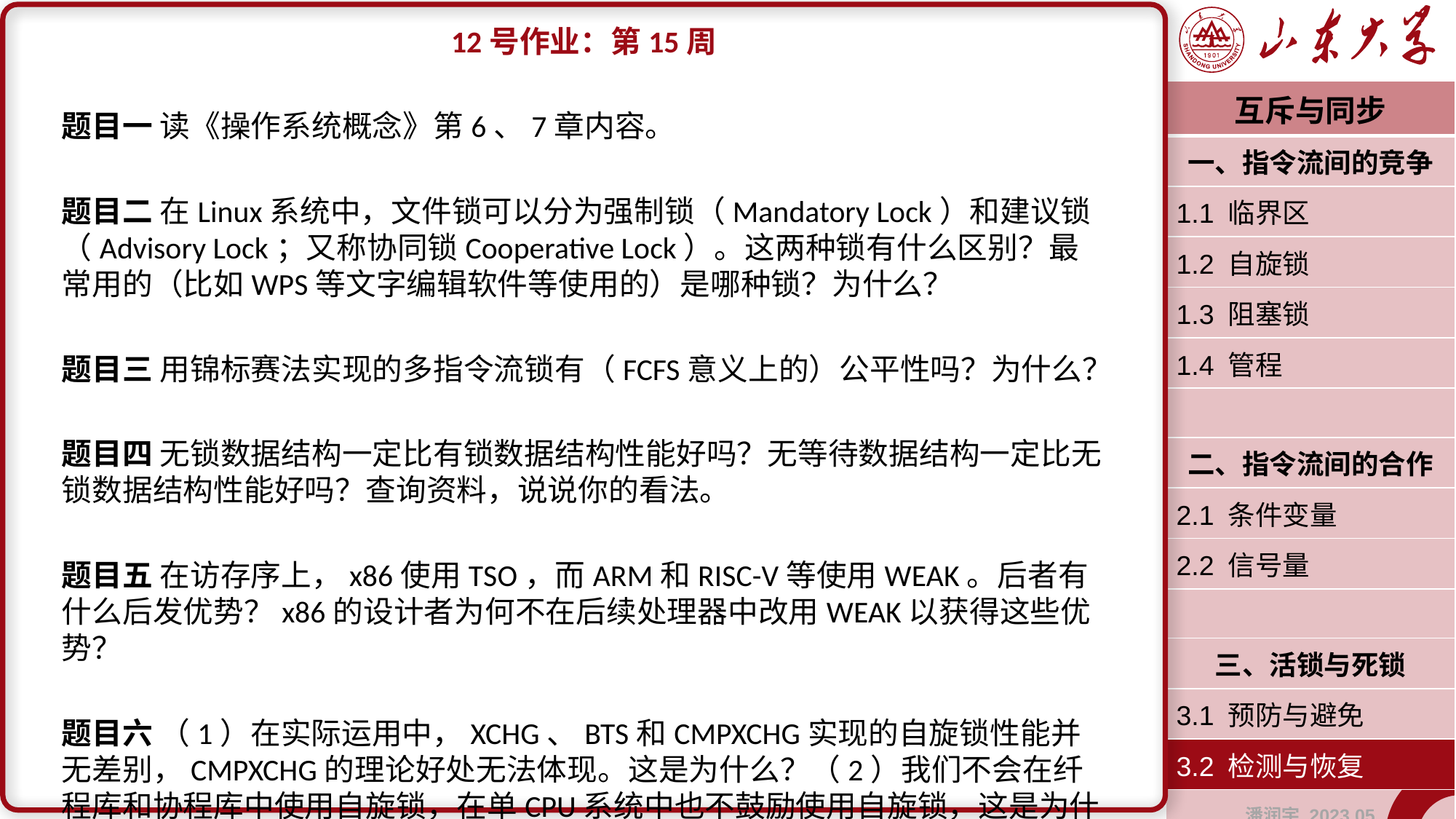

12号作业：第15周

题目一 读《操作系统概念》第6、7章内容。

题目二 在Linux系统中，文件锁可以分为强制锁（Mandatory Lock）和建议锁（Advisory Lock；又称协同锁Cooperative Lock）。这两种锁有什么区别？最常用的（比如WPS等文字编辑软件等使用的）是哪种锁？为什么？

题目三 用锦标赛法实现的多指令流锁有（FCFS意义上的）公平性吗？为什么？

题目四 无锁数据结构一定比有锁数据结构性能好吗？无等待数据结构一定比无锁数据结构性能好吗？查询资料，说说你的看法。

题目五 在访存序上，x86使用TSO，而ARM和RISC-V等使用WEAK。后者有什么后发优势？x86的设计者为何不在后续处理器中改用WEAK以获得这些优势？

题目六 （1）在实际运用中，XCHG、BTS和CMPXCHG实现的自旋锁性能并无差别，CMPXCHG的理论好处无法体现。这是为什么？（2）我们不会在纤程库和协程库中使用自旋锁，在单CPU系统中也不鼓励使用自旋锁，这是为什么？
| 互斥与同步 |
| --- |
| 一、指令流间的竞争 |
| 1.1 临界区 |
| 1.2 自旋锁 |
| 1.3 阻塞锁 |
| 1.4 管程 |
|  |
| 二、指令流间的合作 |
| 2.1 条件变量 |
| 2.2 信号量 |
|  |
| 三、活锁与死锁 |
| 3.1 预防与避免 |
| 3.2 检测与恢复 |
| 潘润宇 2023.05 |